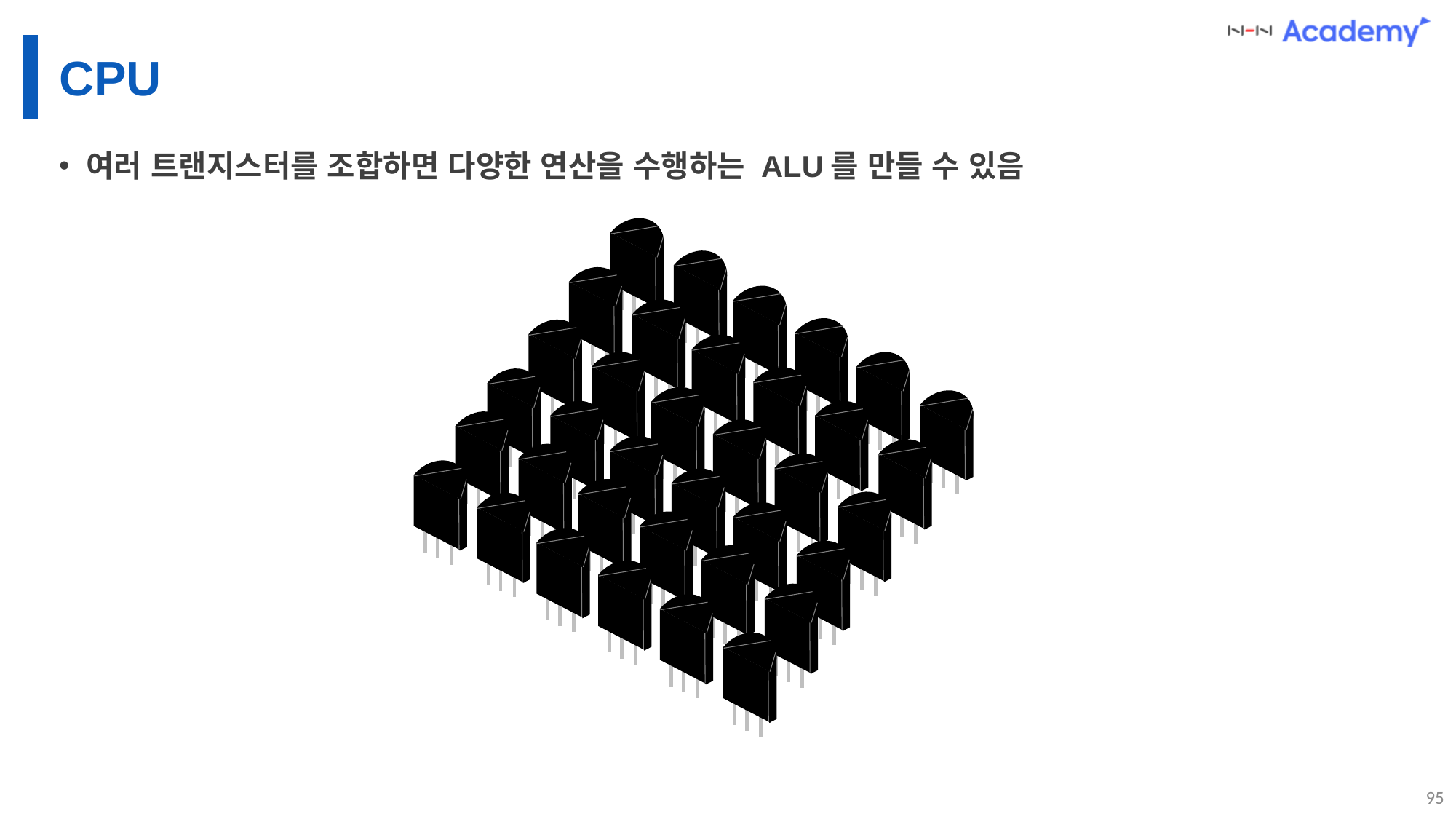

# CPU
여러 트랜지스터를 조합하면 다양한 연산을 수행하는 ALU를 만들 수 있음

95